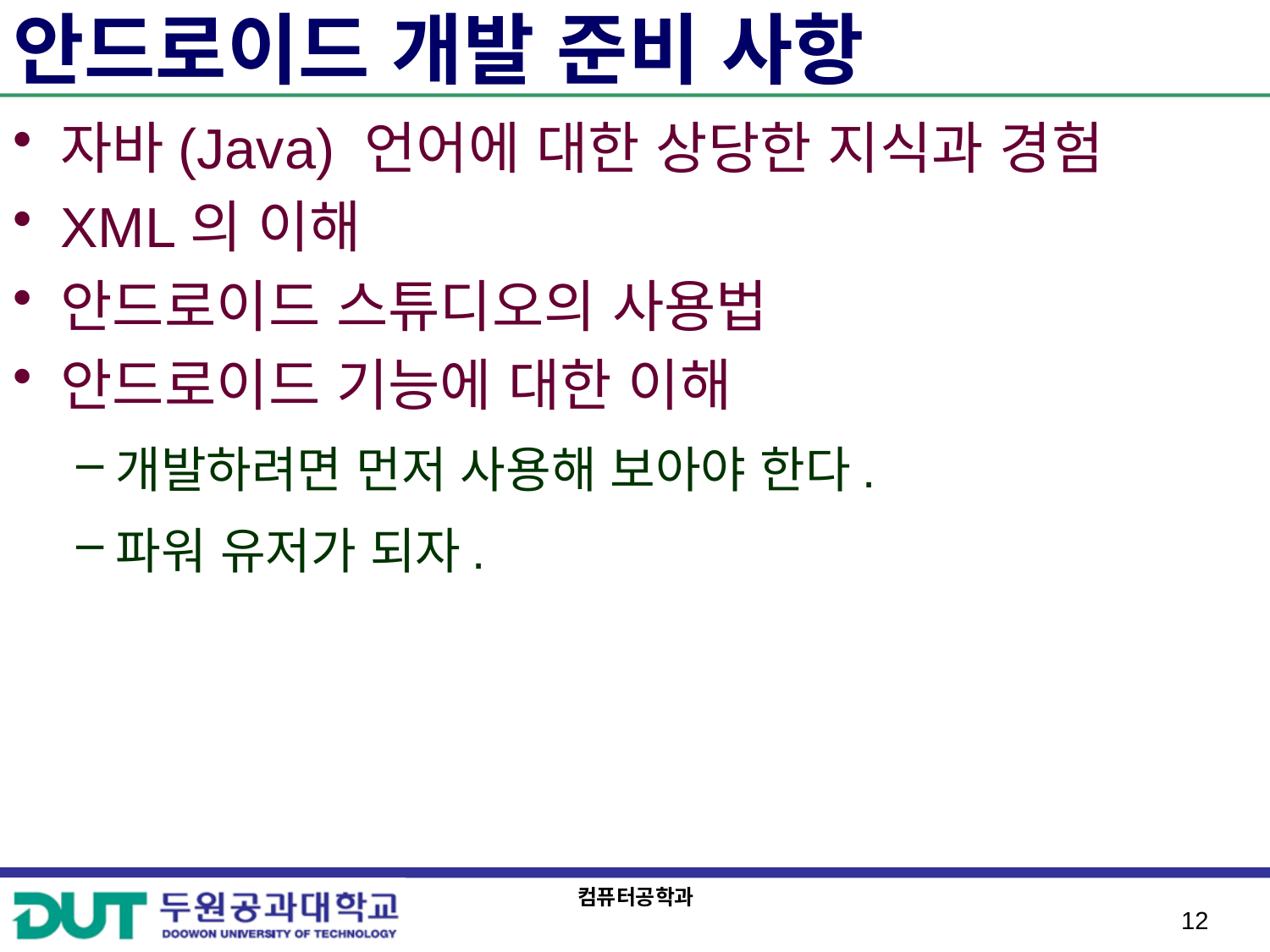

# 안드로이드 개발 준비 사항
자바(Java) 언어에 대한 상당한 지식과 경험
XML의 이해
안드로이드 스튜디오의 사용법
안드로이드 기능에 대한 이해
개발하려면 먼저 사용해 보아야 한다.
파워 유저가 되자.